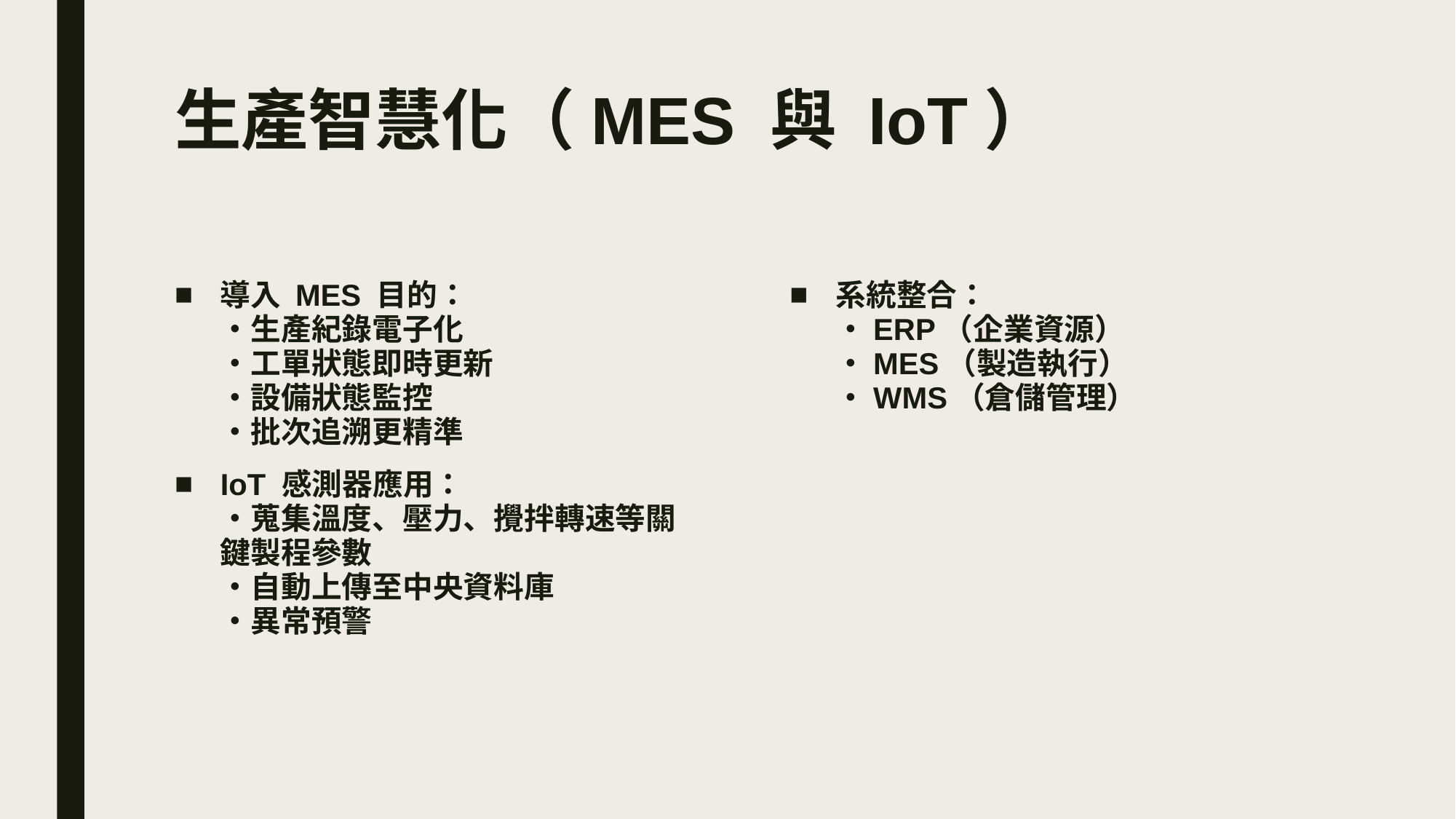

# 生產智慧化（MES 與 IoT）
導入 MES 目的：
・生產紀錄電子化
・工單狀態即時更新
・設備狀態監控
・批次追溯更精準
IoT 感測器應用：
・蒐集溫度、壓力、攪拌轉速等關鍵製程參數
・自動上傳至中央資料庫
・異常預警

系統整合：
・ERP（企業資源）
・MES（製造執行）
・WMS（倉儲管理）